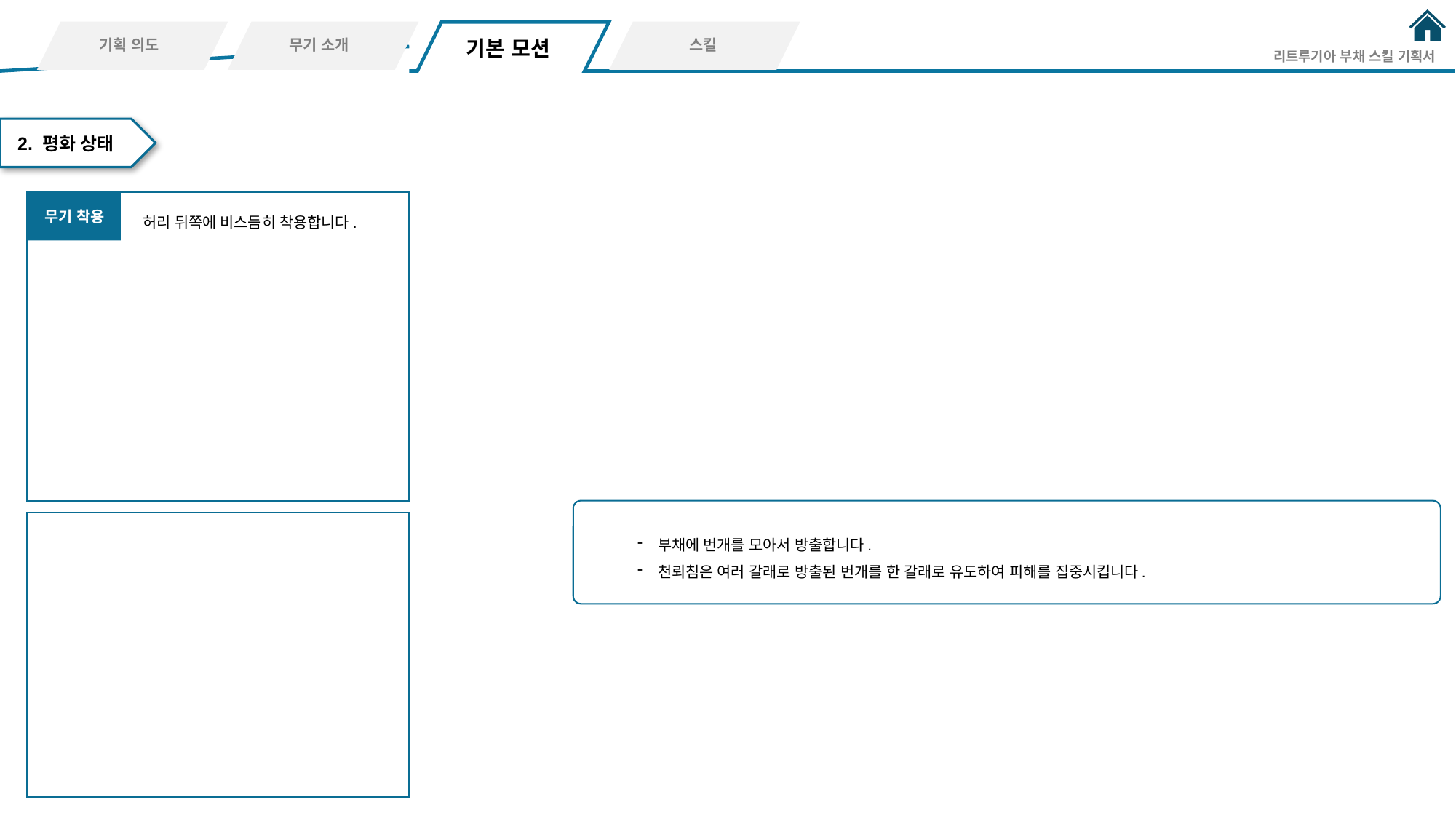

기획 의도

무기 소개

스킬

기본 모션
리트루기아 부채 스킬 기획서

2. 평화 상태

무기 착용
허리 뒤쪽에 비스듬히 착용합니다.

부채에 번개를 모아서 방출합니다.
천뢰침은 여러 갈래로 방출된 번개를 한 갈래로 유도하여 피해를 집중시킵니다.